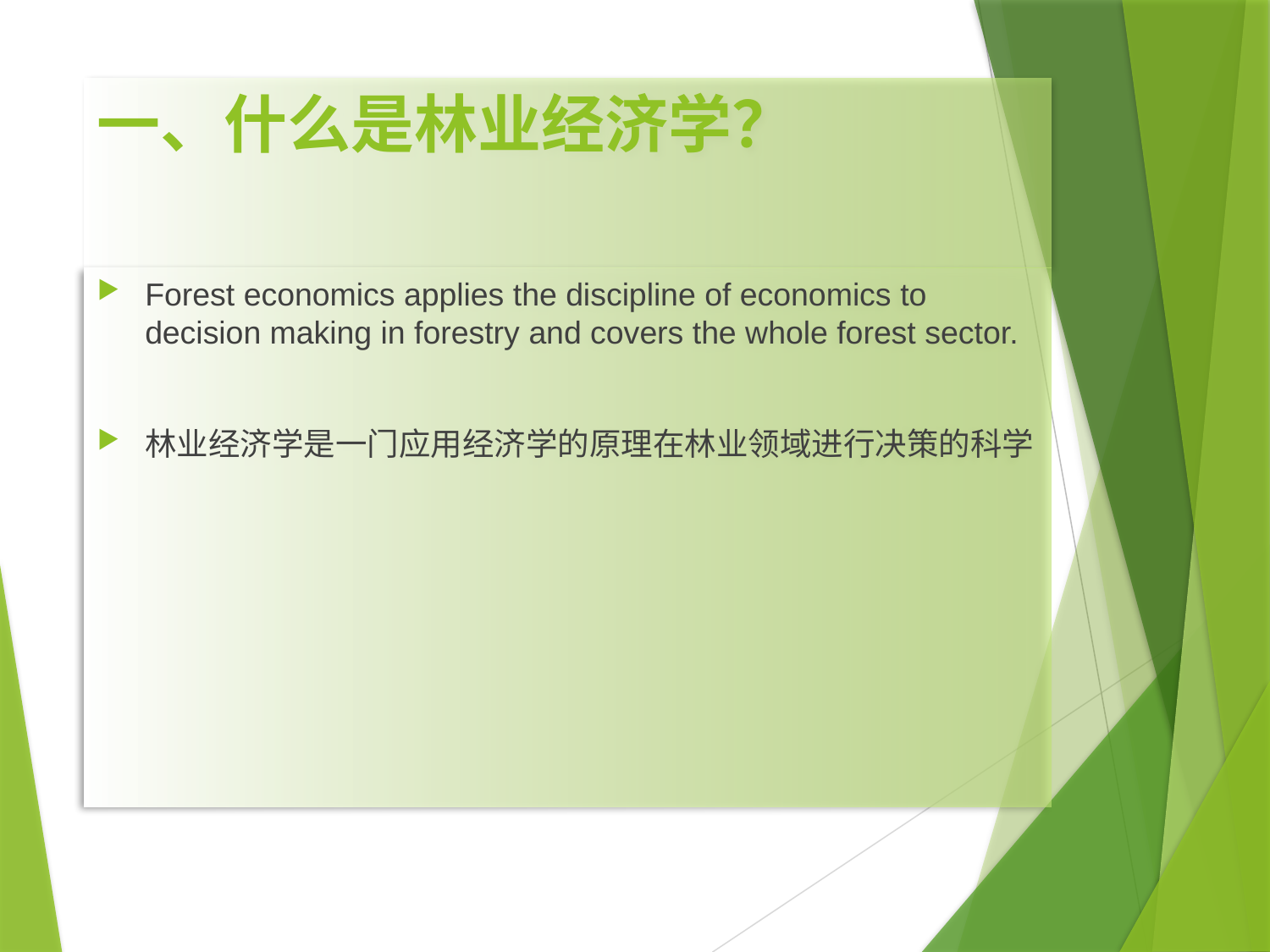

# 一、什么是林业经济学？
Forest economics applies the discipline of economics to decision making in forestry and covers the whole forest sector.

林业经济学是一门应用经济学的原理在林业领域进行决策的科学